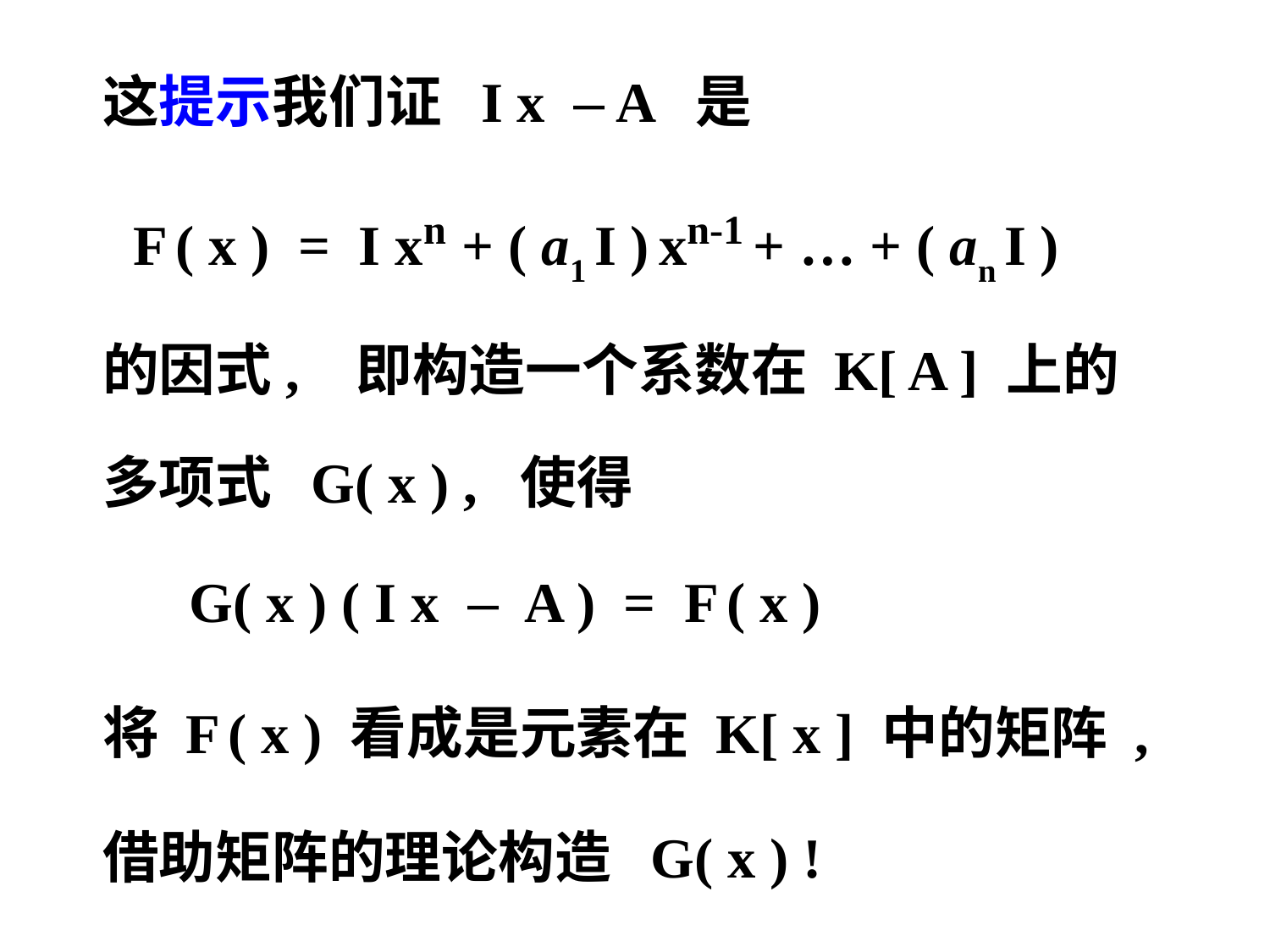

这提示我们证  I x  – A  是
    F ( x )  =  I xn + ( a1 I ) xn-1 + … + ( an I )
 的因式,   即构造一个系数在 K[ A ] 上的
 多项式  G( x ) ,  使得
        G( x ) ( I x  –  A )  =  F ( x )
 将 F ( x ) 看成是元素在 K[ x ] 中的矩阵 ,
 借助矩阵的理论构造  G( x ) !